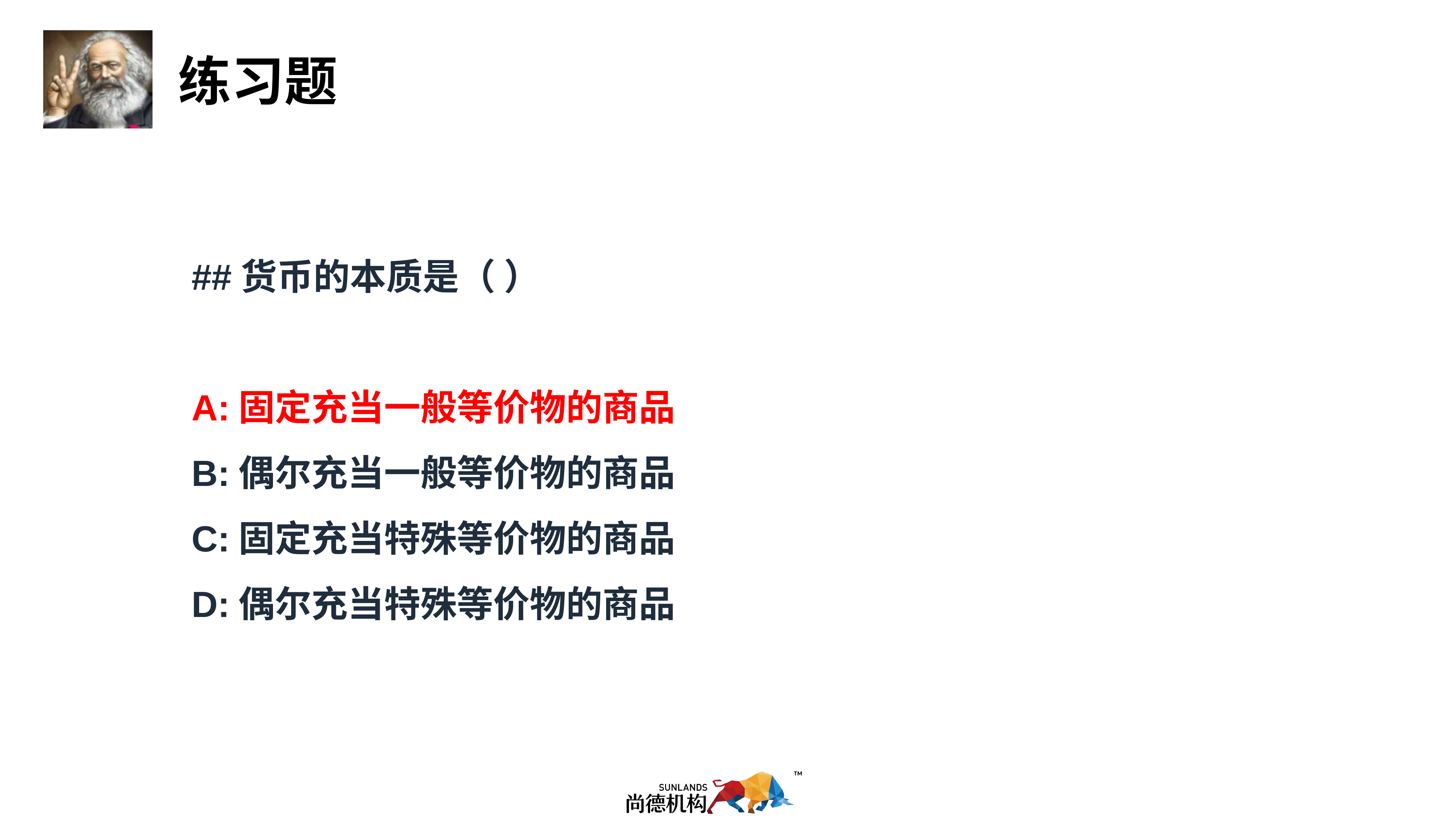

##货币的本质是（ ）

A:固定充当一般等价物的商品
B:偶尔充当一般等价物的商品
C:固定充当特殊等价物的商品
D:偶尔充当特殊等价物的商品